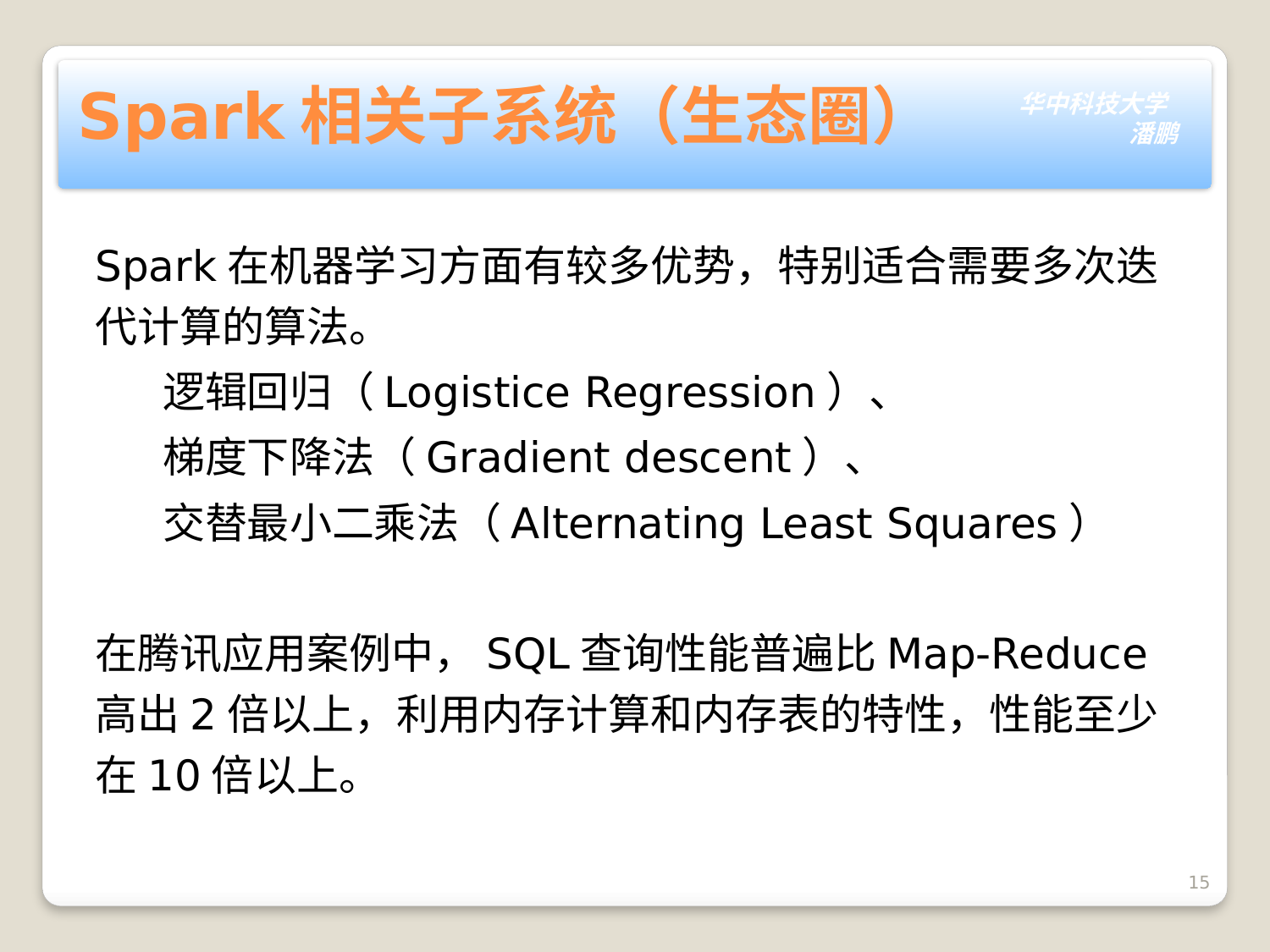

# Spark相关子系统（生态圈）
Spark在机器学习方面有较多优势，特别适合需要多次迭代计算的算法。
      逻辑回归（Logistice Regression）、
      梯度下降法（Gradient descent）、
      交替最小二乘法（Alternating Least Squares）

在腾讯应用案例中，SQL查询性能普遍比Map-Reduce高出2倍以上，利用内存计算和内存表的特性，性能至少在10倍以上。
15